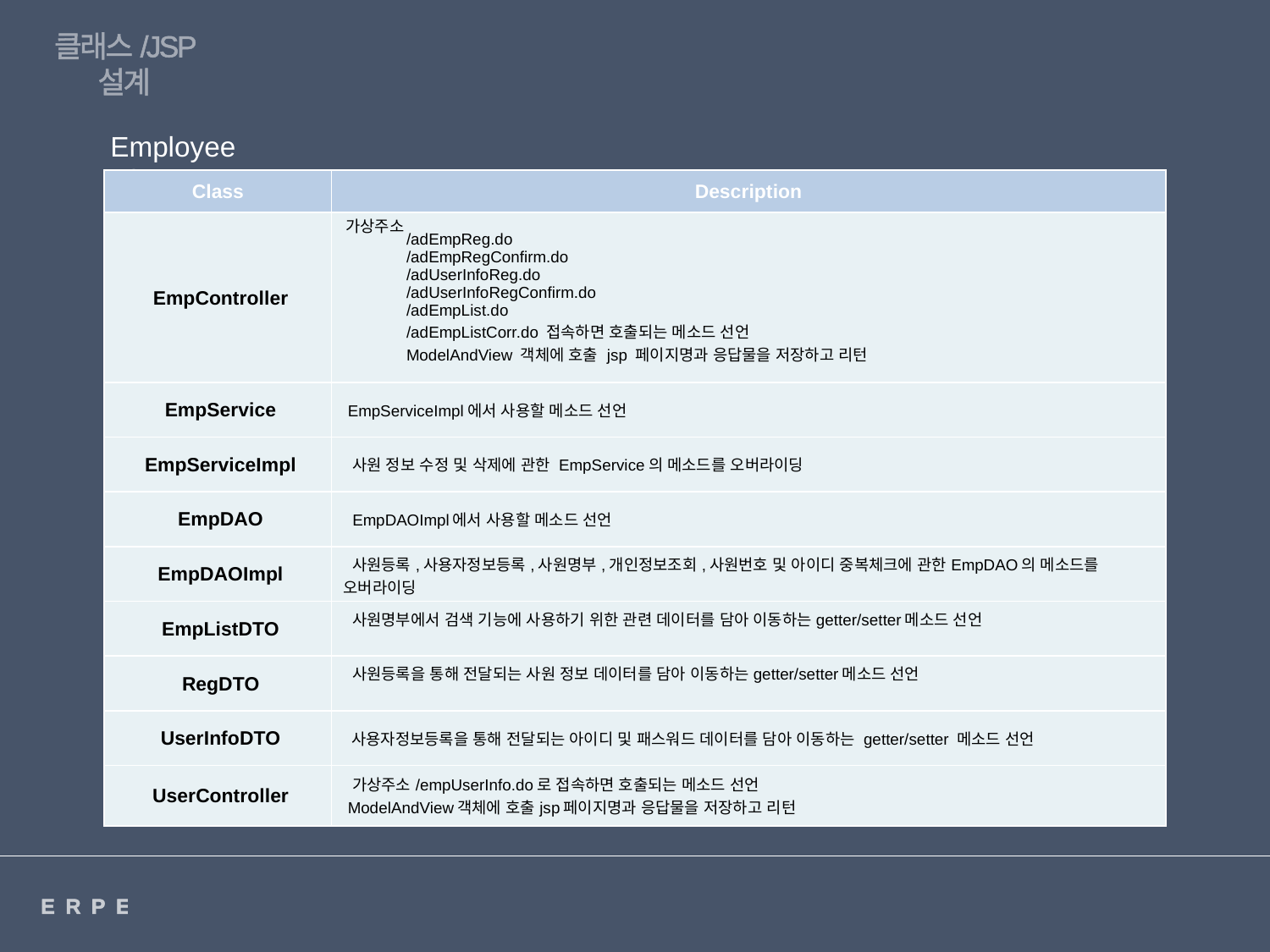

클래스/JSP 설계
Employee Class
| Class | Description |  |
| --- | --- | --- |
| EmpController | 가상주소 | /adEmpReg.do /adEmpRegConfirm.do /adUserInfoReg.do /adUserInfoRegConfirm.do /adEmpList.do /adEmpListCorr.do 접속하면 호출되는 메소드 선언 ModelAndView 객체에 호출 jsp 페이지명과 응답물을 저장하고 리턴 |
| EmpService | EmpServiceImpl에서 사용할 메소드 선언 |  |
| EmpServiceImpl | 사원 정보 수정 및 삭제에 관한 EmpService의 메소드를 오버라이딩 |  |
| EmpDAO | EmpDAOImpl에서 사용할 메소드 선언 |  |
| EmpDAOImpl | 사원등록,사용자정보등록,사원명부,개인정보조회,사원번호 및 아이디 중복체크에 관한EmpDAO의 메소드를 오버라이딩 |  |
| EmpListDTO | 사원명부에서 검색 기능에 사용하기 위한 관련 데이터를 담아 이동하는getter/setter메소드 선언 |  |
| RegDTO | 사원등록을 통해 전달되는 사원 정보 데이터를 담아 이동하는getter/setter메소드 선언 |  |
| UserInfoDTO | 사용자정보등록을 통해 전달되는 아이디 및 패스워드 데이터를 담아 이동하는 getter/setter 메소드 선언 |  |
| UserController | 가상주소/empUserInfo.do로 접속하면 호출되는 메소드 선언 ModelAndView객체에 호출jsp페이지명과 응답물을 저장하고 리턴 |  |

ERPERP